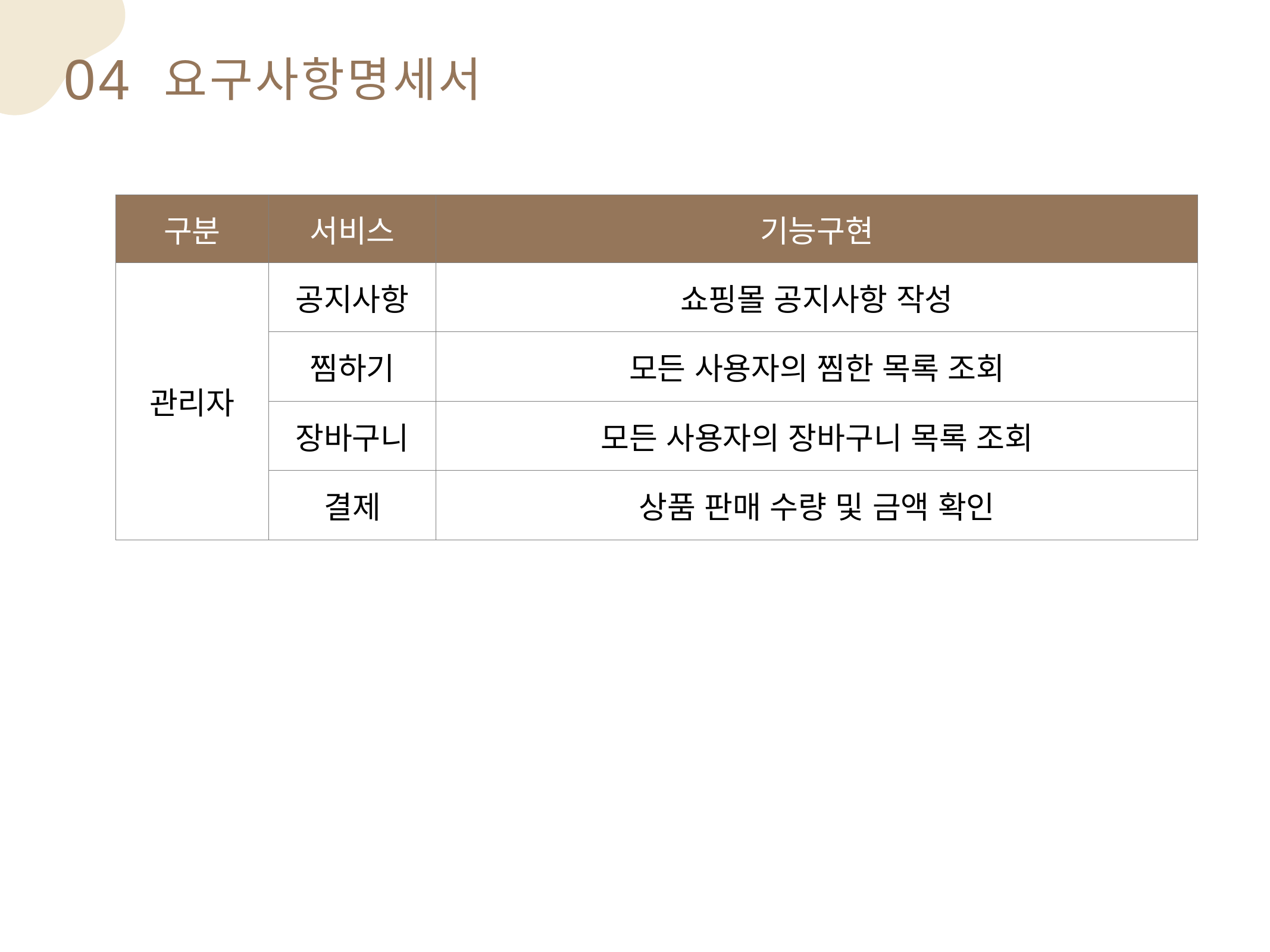

04
요구사항명세서
| 구분 | 서비스 | 기능구현 |
| --- | --- | --- |
| 관리자 | 공지사항 | 쇼핑몰 공지사항 작성 |
|  | 찜하기 | 모든 사용자의 찜한 목록 조회 |
|  | 장바구니 | 모든 사용자의 장바구니 목록 조회 |
|  | 결제 | 상품 판매 수량 및 금액 확인 |